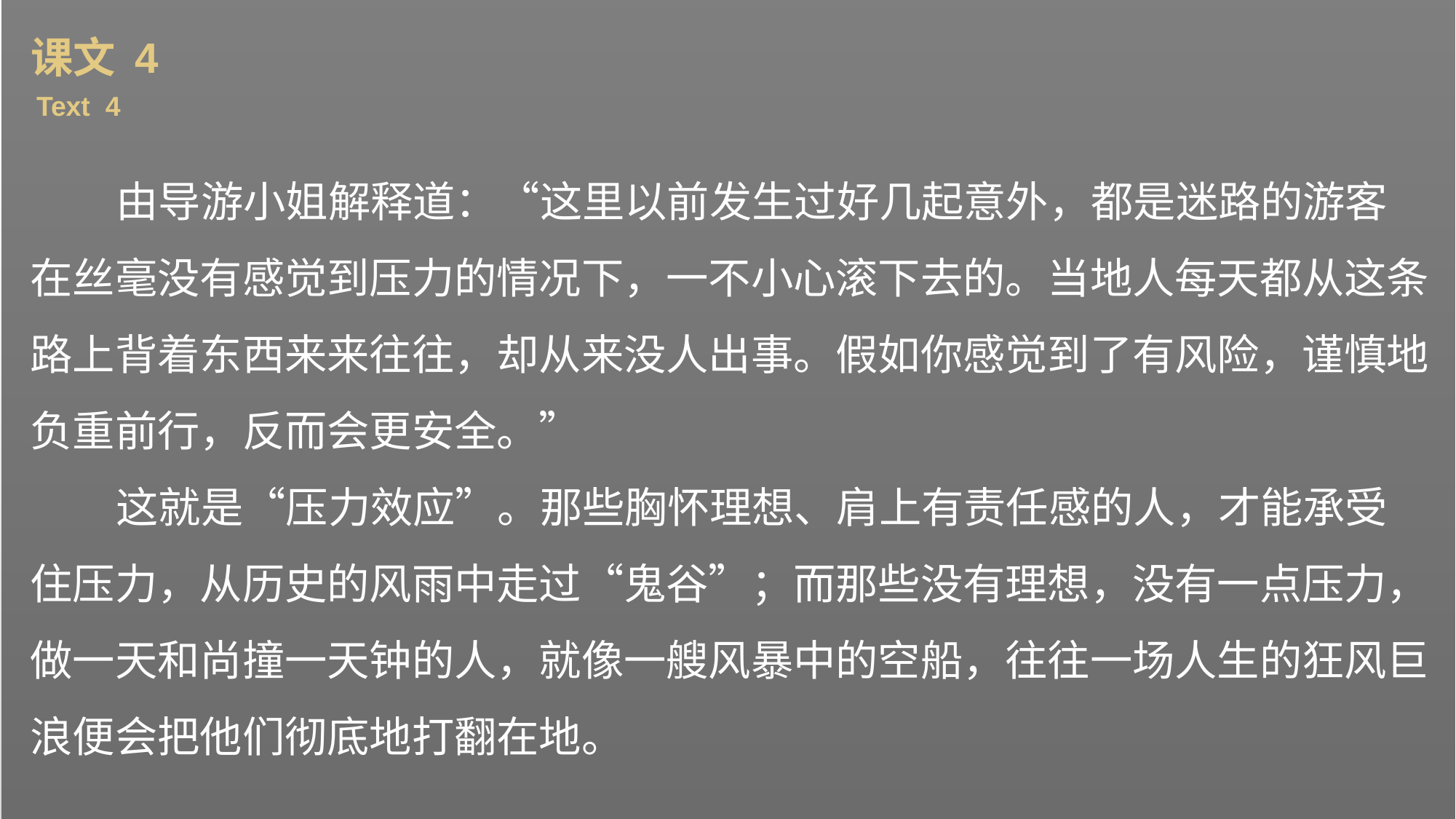

课文 4
Text  4
        由导游小姐解释道：“这里以前发生过好几起意外，都是迷路的游客在丝毫没有感觉到压力的情况下，一不小心滚下去的。当地人每天都从这条路上背着东西来来往往，却从来没人出事。假如你感觉到了有风险，谨慎地负重前行，反而会更安全。”
        这就是“压力效应”。那些胸怀理想、肩上有责任感的人，才能承受住压力，从历史的风雨中走过“鬼谷”；而那些没有理想，没有一点压力，做一天和尚撞一天钟的人，就像一艘风暴中的空船，往往一场人生的狂风巨浪便会把他们彻底地打翻在地。